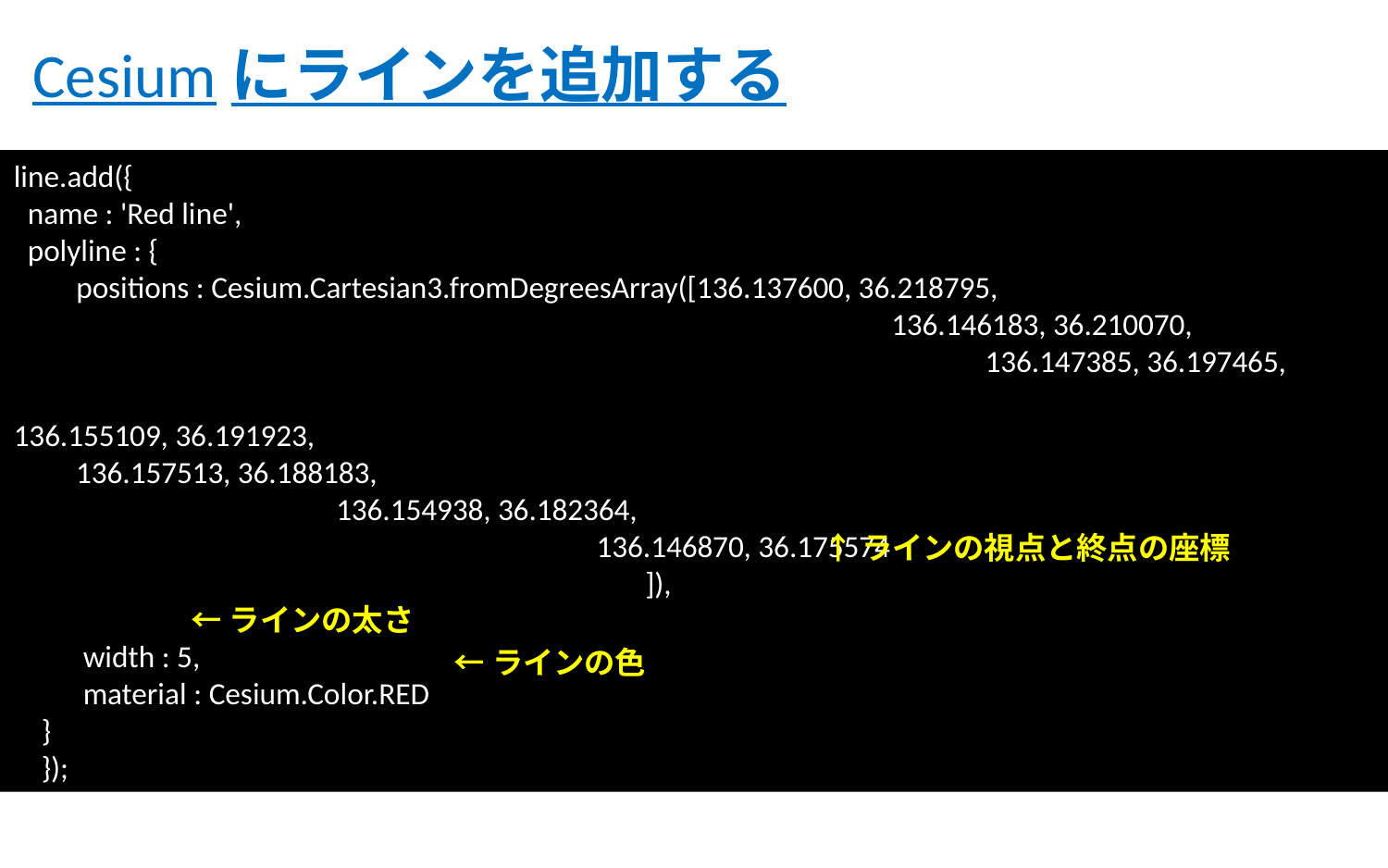

# Cesiumにラインを追加する
line.add({
  name : 'Red line',
  polyline : {
         positions : Cesium.Cartesian3.fromDegreesArray([136.137600, 36.218795,                                                        						　 136.146183, 36.210070,                                                        					                    136.147385, 36.197465, 					　　　　                                                       136.155109, 36.191923,  					                                                                  136.157513, 36.188183,                                                        						　 136.154938, 36.182364,                                                        						    136.146870, 36.175574
                                                                                           ]),

          width : 5,
          material : Cesium.Color.RED
    }
    });
↑ラインの視点と終点の座標
←ラインの太さ
←ラインの色